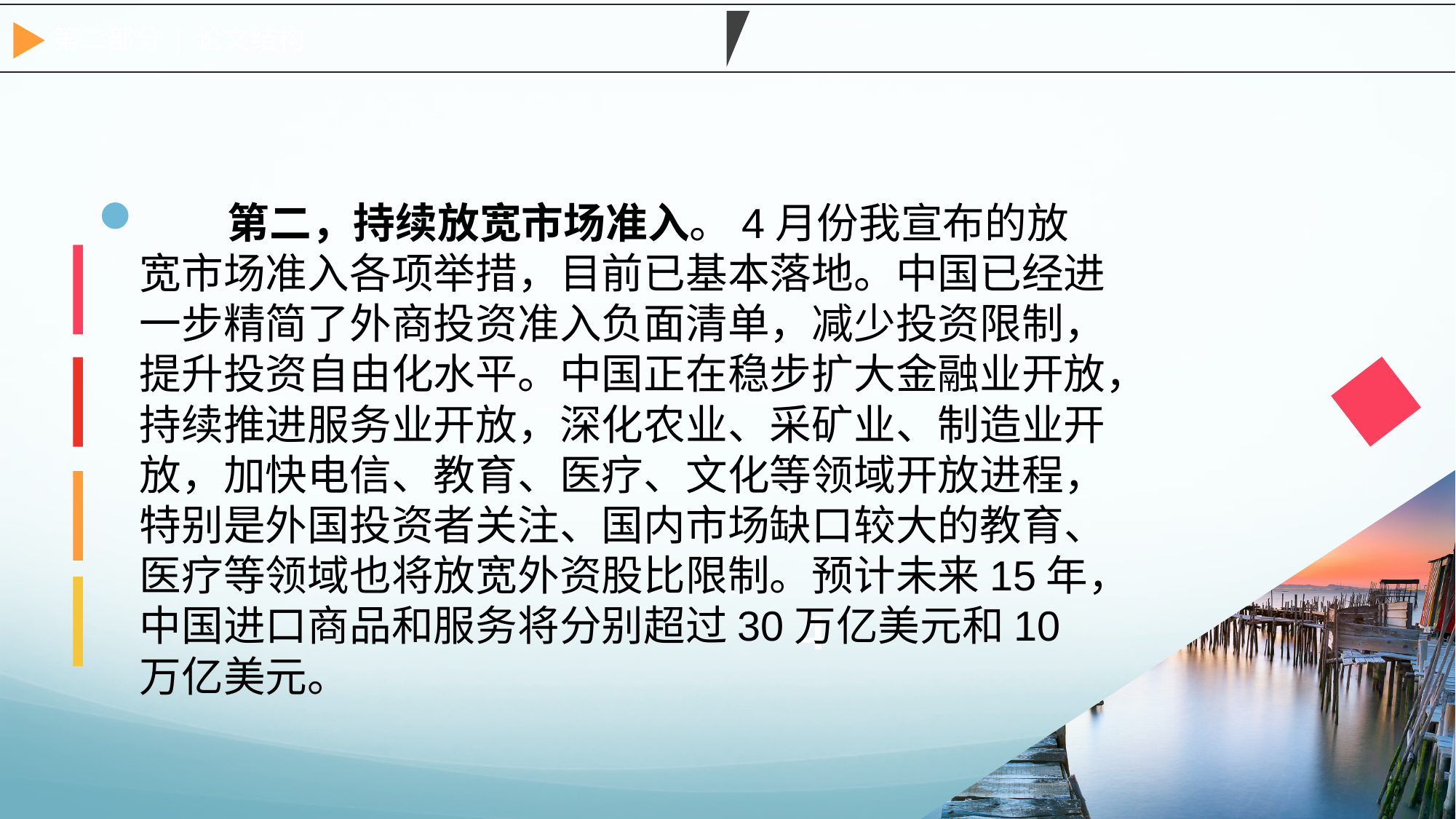

第二部分 | 论文结构

　　第二，持续放宽市场准入。4月份我宣布的放宽市场准入各项举措，目前已基本落地。中国已经进一步精简了外商投资准入负面清单，减少投资限制，提升投资自由化水平。中国正在稳步扩大金融业开放，持续推进服务业开放，深化农业、采矿业、制造业开放，加快电信、教育、医疗、文化等领域开放进程，特别是外国投资者关注、国内市场缺口较大的教育、医疗等领域也将放宽外资股比限制。预计未来15年，中国进口商品和服务将分别超过30万亿美元和10万亿美元。

2

3

4